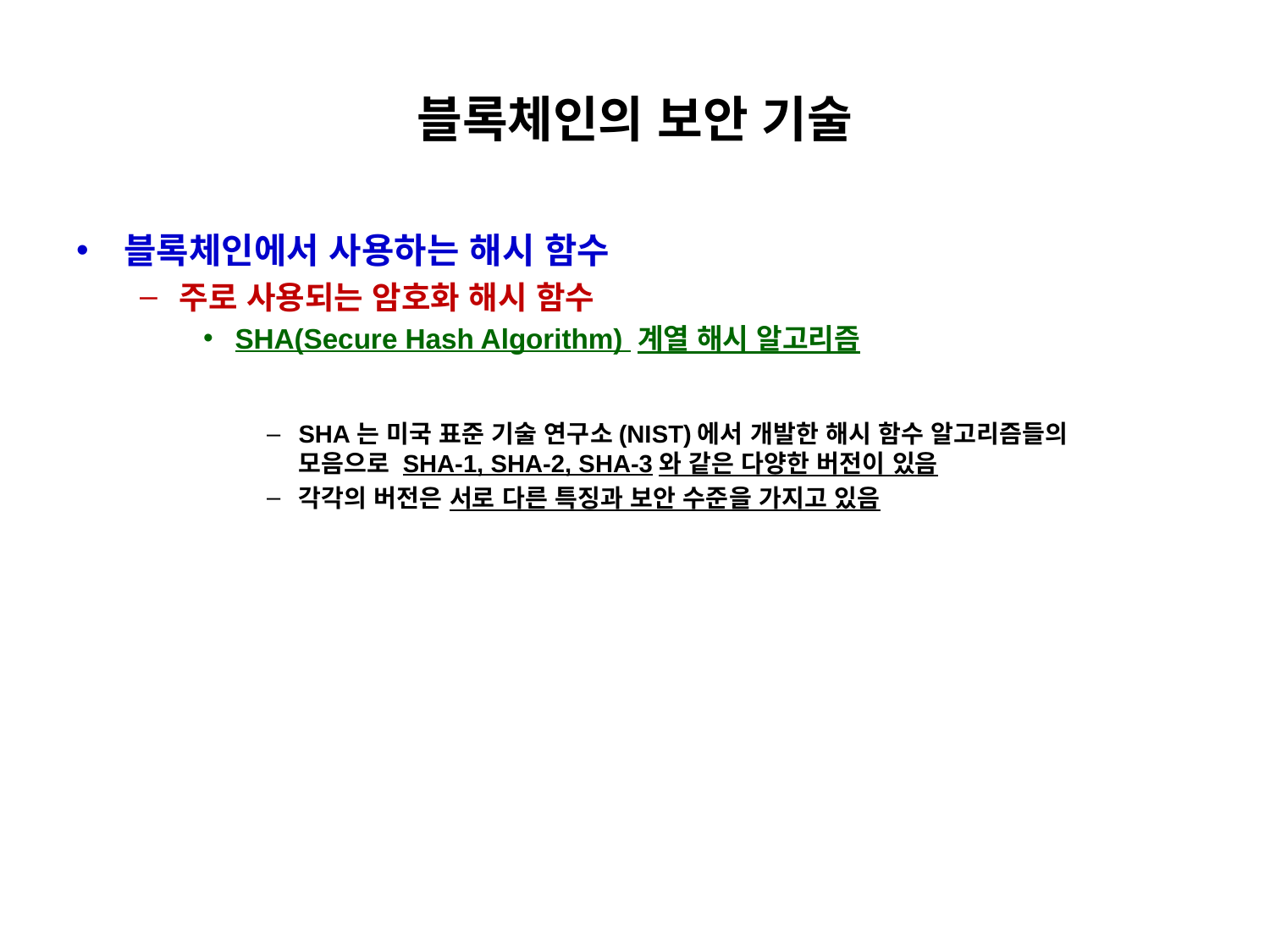

# 블록체인의 보안 기술
블록체인에서 사용하는 해시 함수
주로 사용되는 암호화 해시 함수
SHA(Secure Hash Algorithm) 계열 해시 알고리즘

SHA는 미국 표준 기술 연구소(NIST)에서 개발한 해시 함수 알고리즘들의
모음으로 SHA-1, SHA-2, SHA-3와 같은 다양한 버전이 있음
각각의 버전은 서로 다른 특징과 보안 수준을 가지고 있음